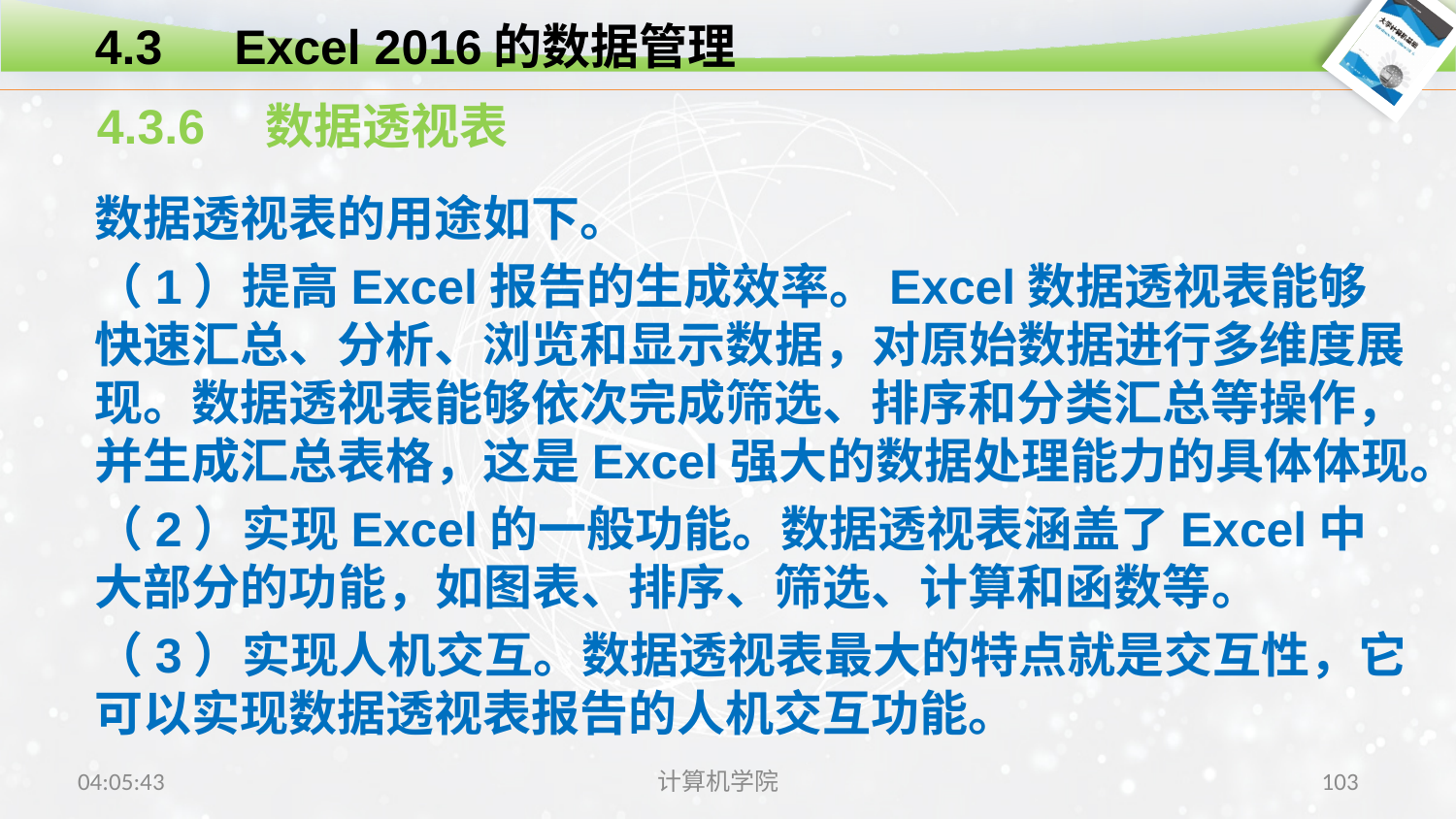

4.3　Excel 2016的数据管理
4.3.6　数据透视表

数据透视表的用途如下。
（1）提高Excel报告的生成效率。Excel数据透视表能够快速汇总、分析、浏览和显示数据，对原始数据进行多维度展现。数据透视表能够依次完成筛选、排序和分类汇总等操作，并生成汇总表格，这是Excel强大的数据处理能力的具体体现。
（2）实现Excel的一般功能。数据透视表涵盖了Excel中大部分的功能，如图表、排序、筛选、计算和函数等。
（3）实现人机交互。数据透视表最大的特点就是交互性，它可以实现数据透视表报告的人机交互功能。